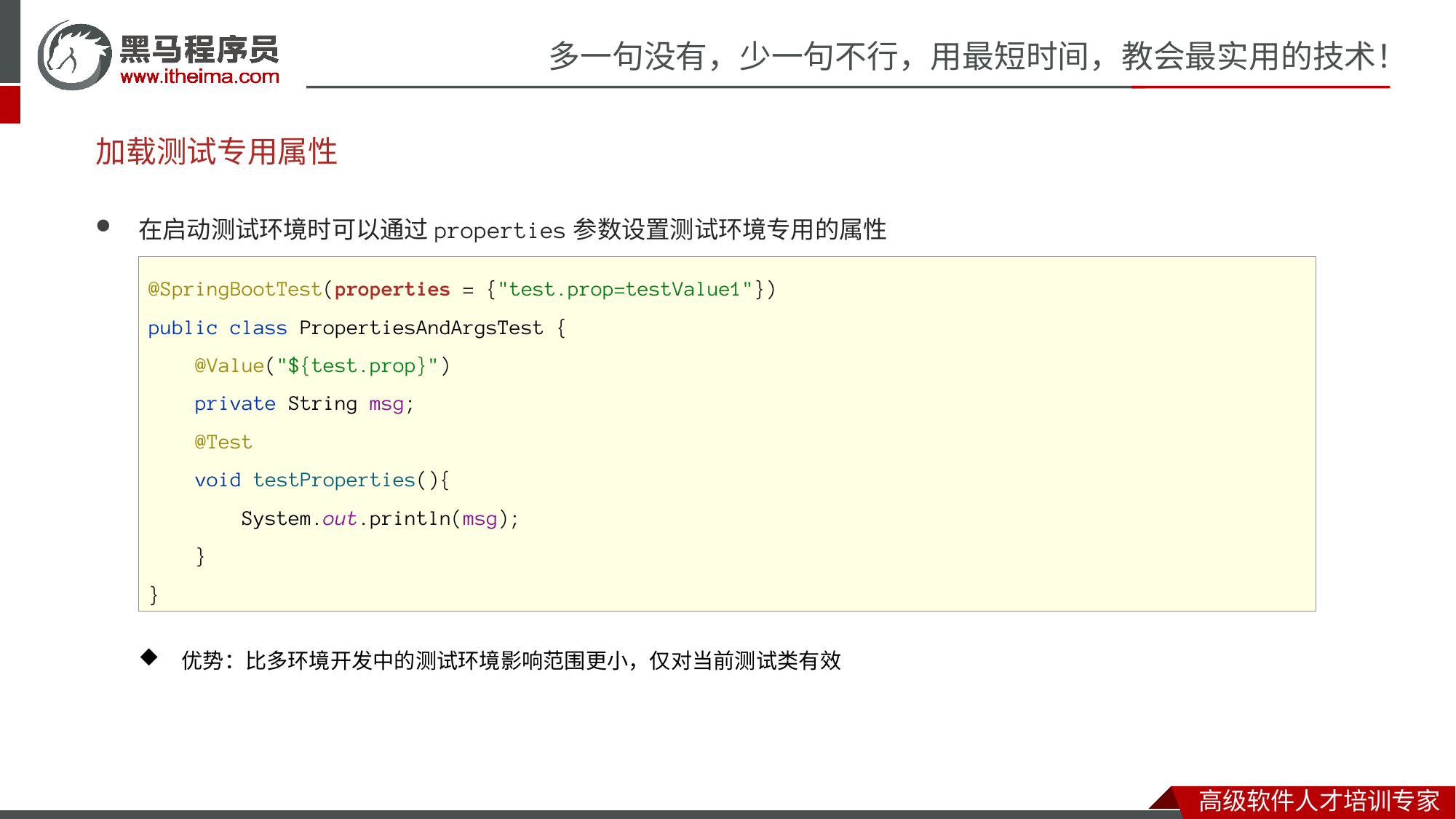

# 加载测试专用属性
在启动测试环境时可以通过properties参数设置测试环境专用的属性

优势：比多环境开发中的测试环境影响范围更小，仅对当前测试类有效

@SpringBootTest(properties = {"test.prop=testValue1"})
public class PropertiesAndArgsTest {
    @Value("${test.prop}")
    private String msg;
    @Test
    void testProperties(){
        System.out.println(msg);
    }
}